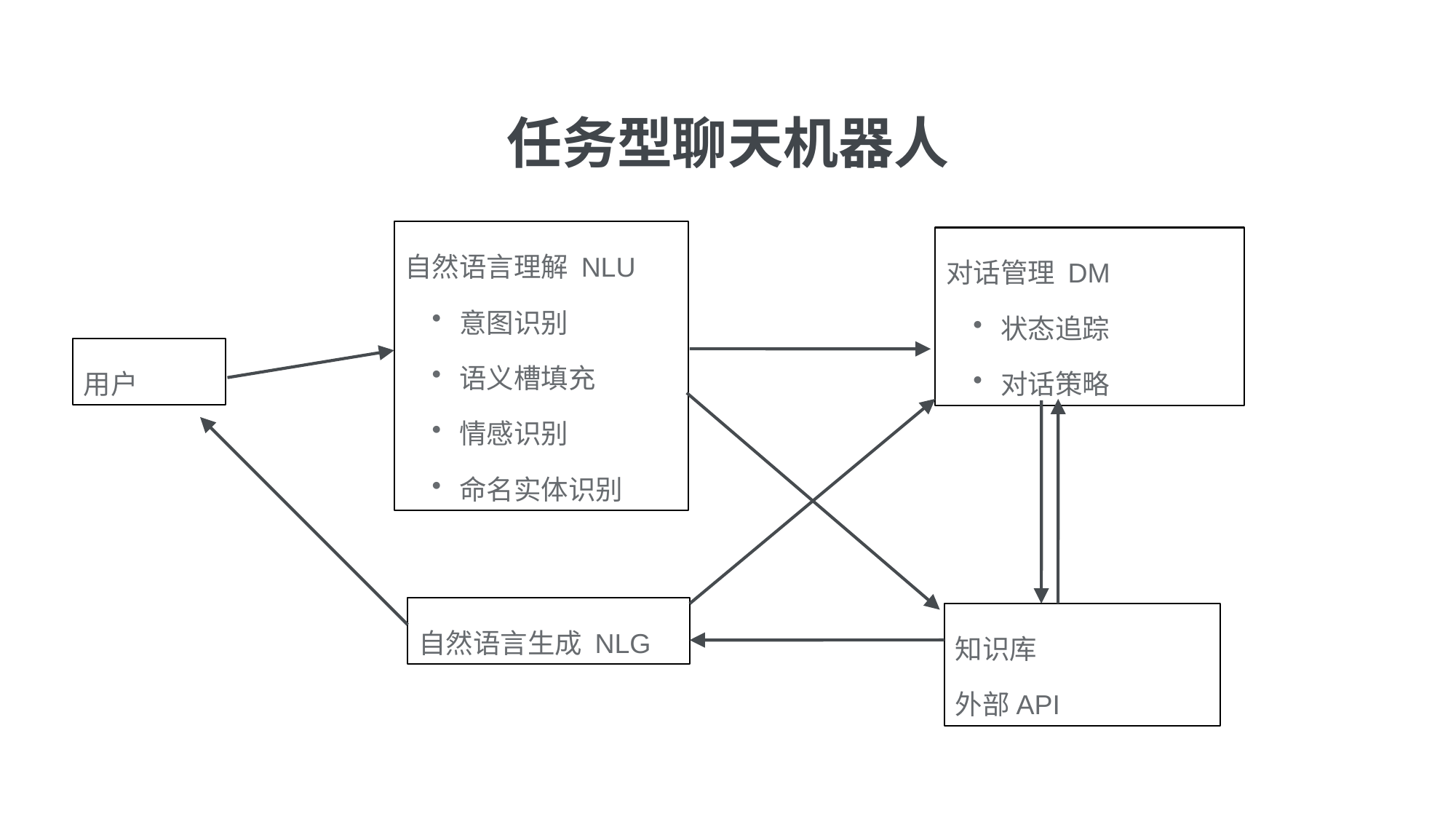

任务型聊天机器人
自然语言理解 NLU
意图识别
语义槽填充
情感识别
命名实体识别
对话管理 DM
状态追踪
对话策略
用户

自然语言生成 NLG
知识库
外部API